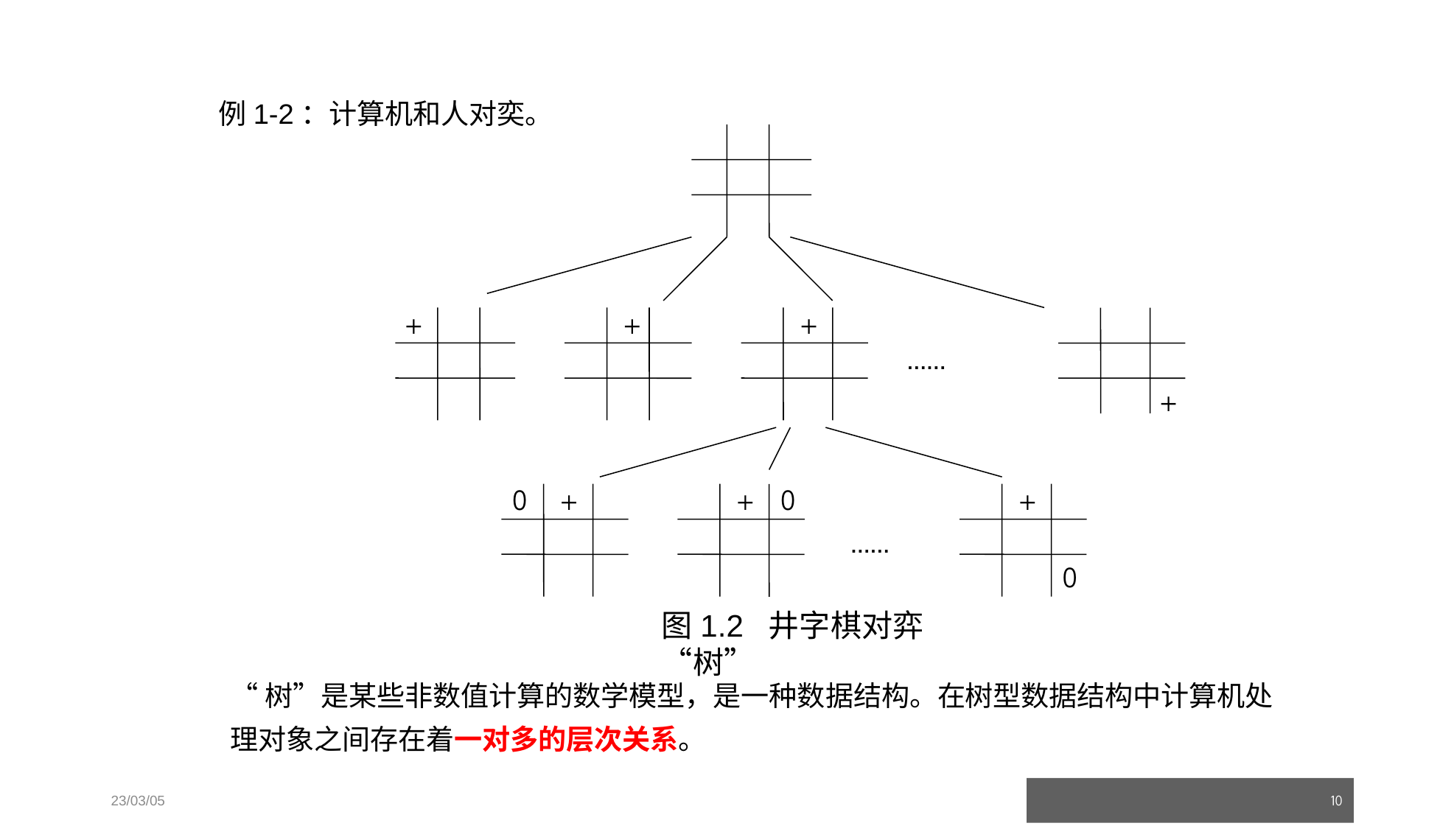

例1-2：计算机和人对奕。

+
+
+

……

+

0
+
+
0
+

……

0
图1.2  井字棋对弈“树”
“树”是某些非数值计算的数学模型，是一种数据结构。在树型数据结构中计算机处理对象之间存在着一对多的层次关系。
23/03/05
10